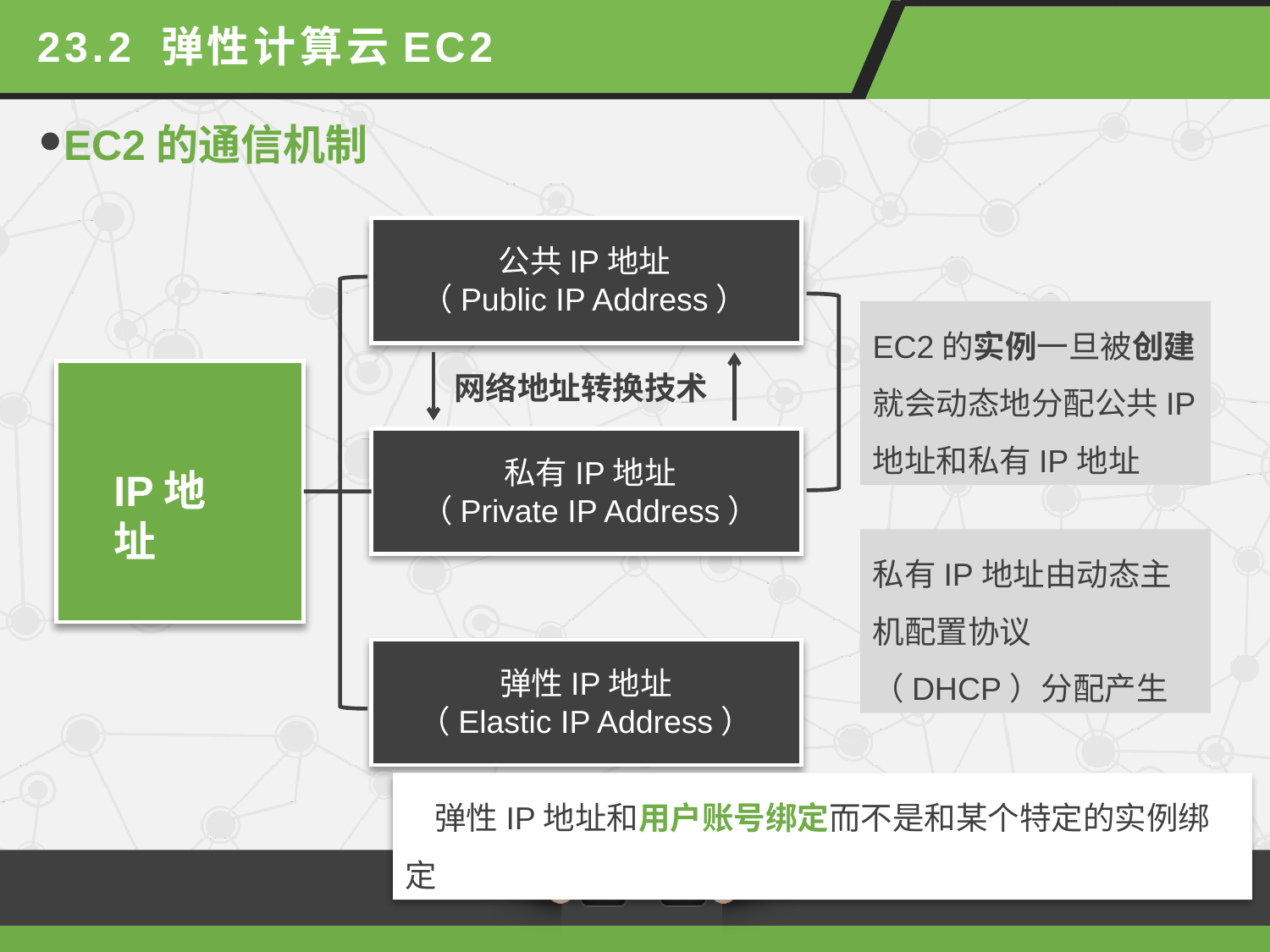

23.2 弹性计算云EC2
EC2的通信机制

公共IP地址
（Public IP Address）

私有IP地址
（Private IP Address）

弹性IP地址
（Elastic IP Address）

EC2的实例一旦被创建就会动态地分配公共IP地址和私有IP地址

网络地址转换技术
IP地址
私有IP地址由动态主机配置协议（DHCP）分配产生
   弹性IP地址和用户账号绑定而不是和某个特定的实例绑定
31